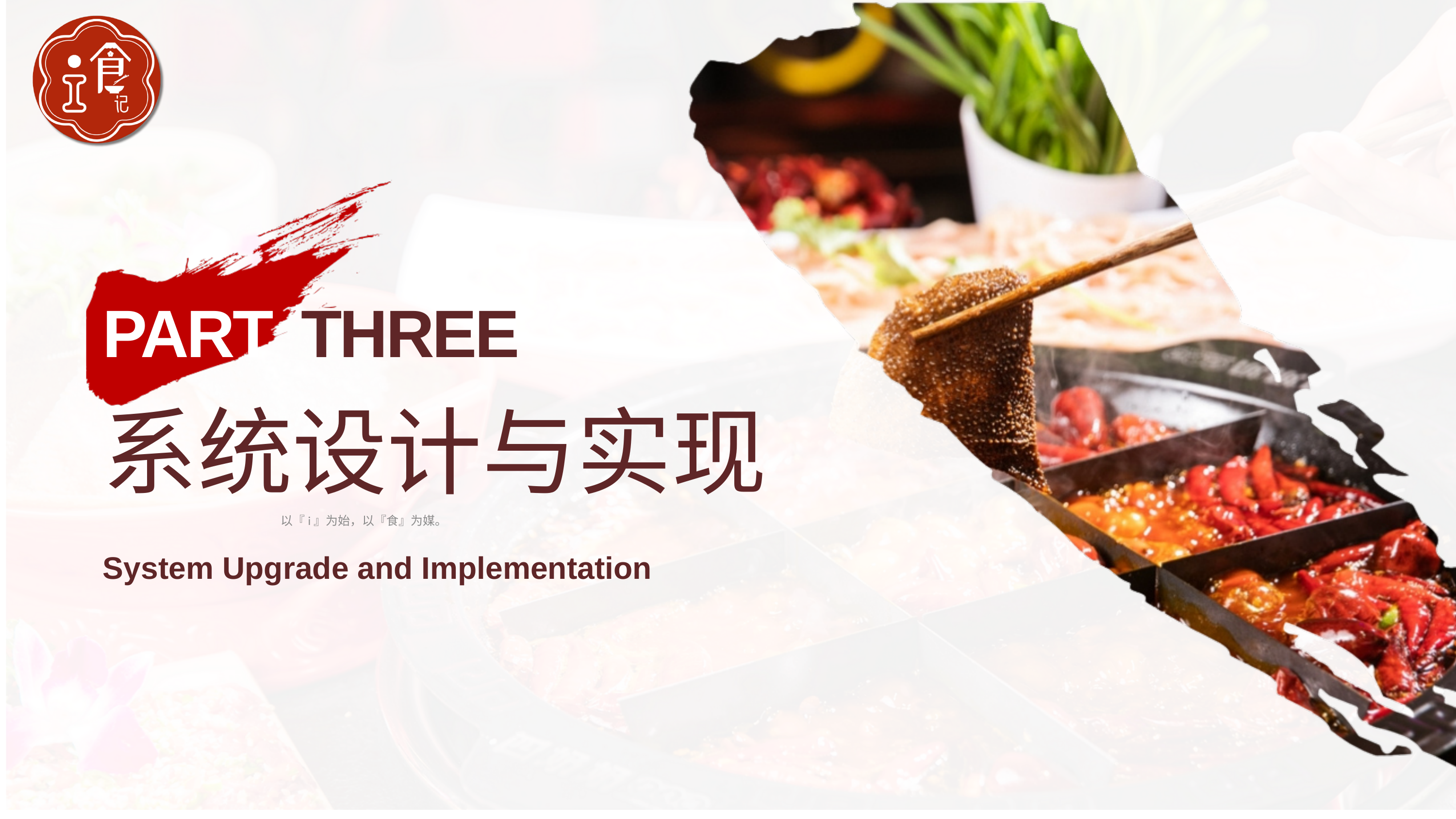

PART
THREE
系统设计与实现
以『i』为始，以『食』为媒。
System Upgrade and Implementation